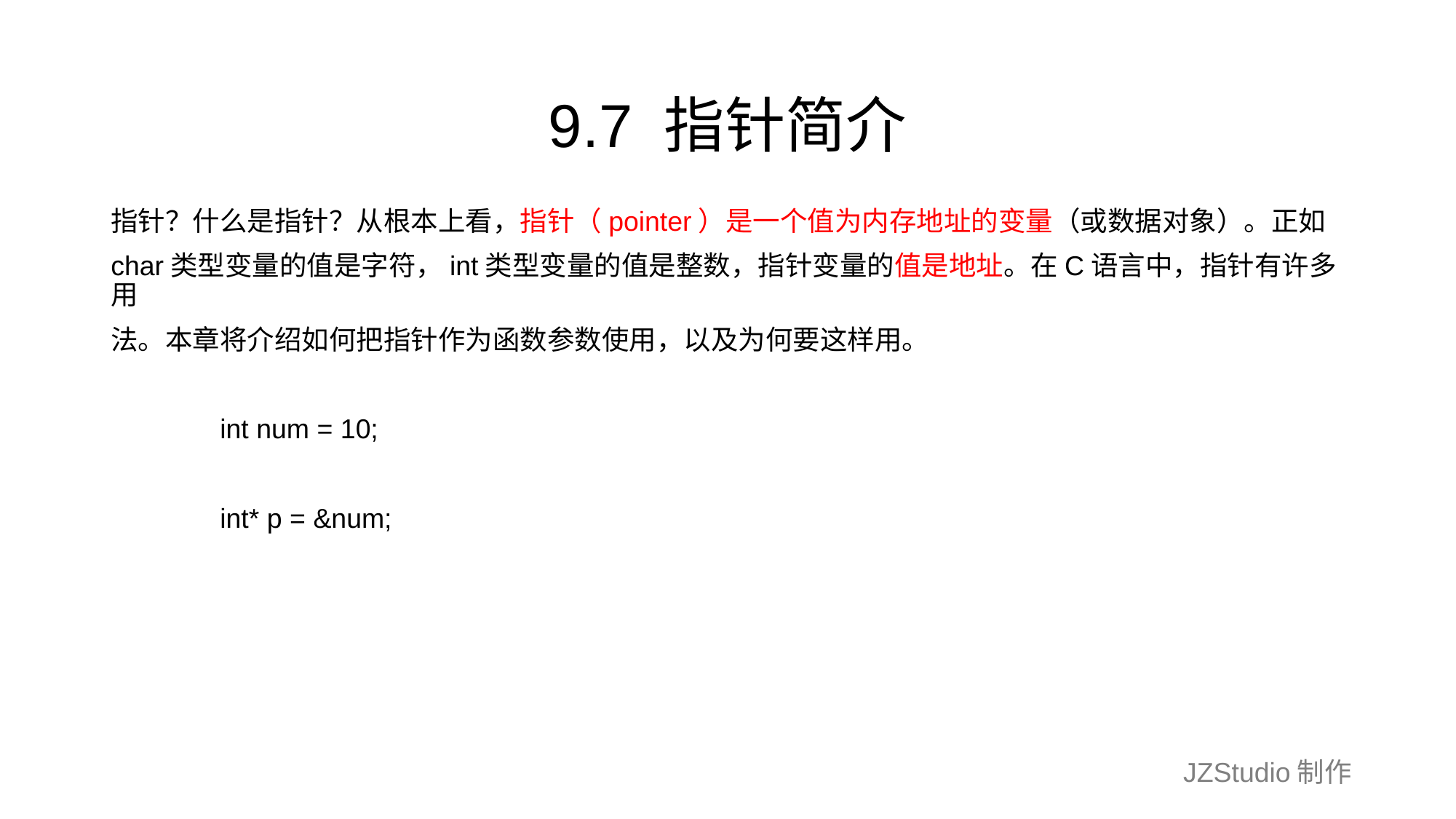

# 9.7 指针简介
指针？什么是指针？从根本上看，指针（pointer）是一个值为内存地址的变量（或数据对象）。正如
char类型变量的值是字符，int类型变量的值是整数，指针变量的值是地址。在C语言中，指针有许多用
法。本章将介绍如何把指针作为函数参数使用，以及为何要这样用。

	int num = 10;

	int* p = &num;